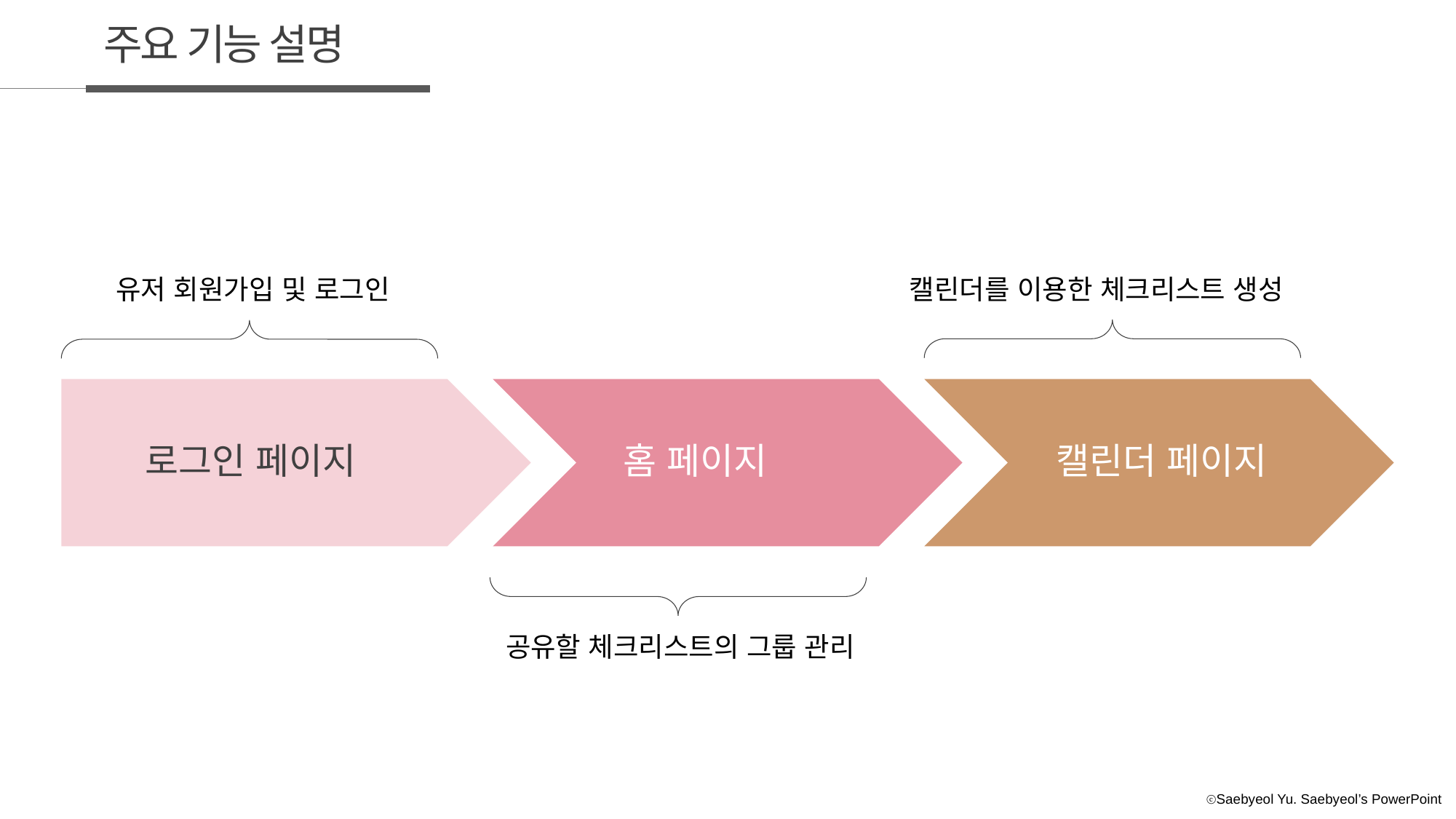

주요 기능 설명

유저 회원가입 및 로그인
캘린더를 이용한 체크리스트 생성

캘린더 페이지
홈 페이지
로그인 페이지
공유할 체크리스트의 그룹 관리